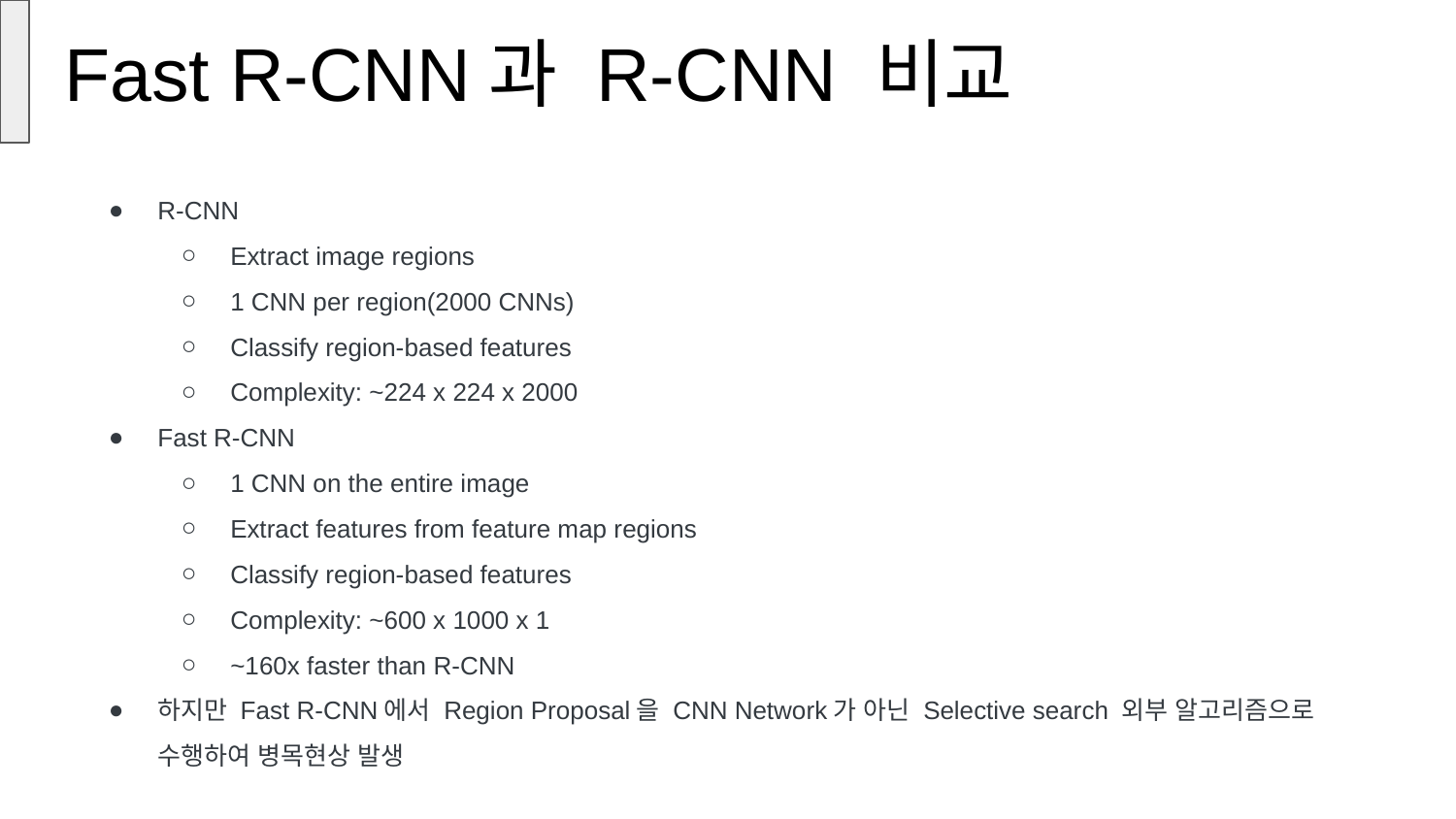

Fast R-CNN과 R-CNN 비교
R-CNN
Extract image regions
1 CNN per region(2000 CNNs)
Classify region-based features
Complexity: ~224 x 224 x 2000
Fast R-CNN
1 CNN on the entire image
Extract features from feature map regions
Classify region-based features
Complexity: ~600 x 1000 x 1
~160x faster than R-CNN
하지만 Fast R-CNN에서 Region Proposal을 CNN Network가 아닌 Selective search 외부 알고리즘으로 수행하여 병목현상 발생